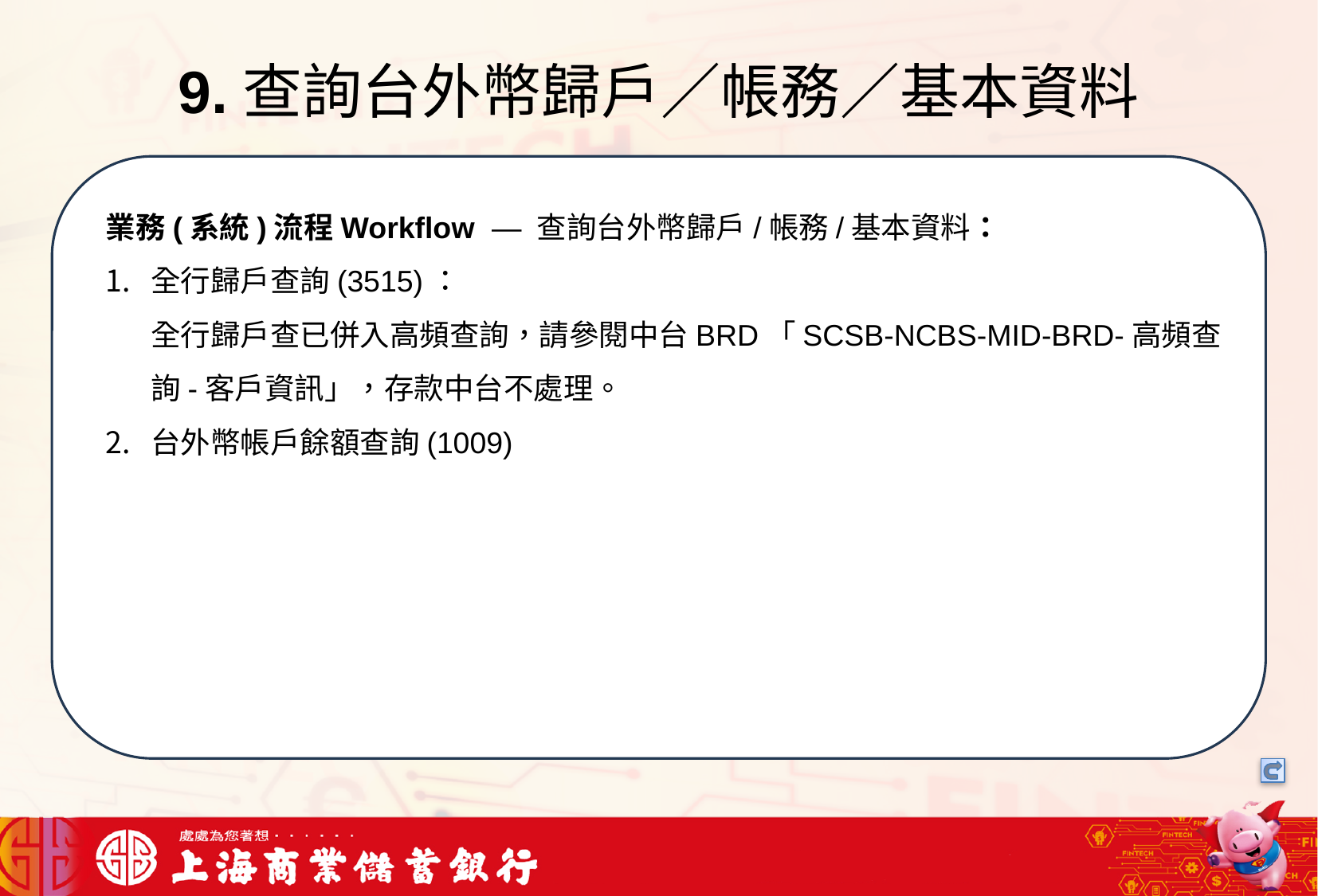

# 9.查詢台外幣歸戶／帳務／基本資料
僅儲存開立日的本金。(利息不納入存款證明的證明金額) ，若證明日為續存後的日期，且定存為本利和續存(不換單)，餘額證明應顯示續存後的存單金額(本金+利息)
業務(系統)流程Workflow  — 查詢台外幣歸戶/帳務/基本資料：
全行歸戶查詢(3515)：
全行歸戶查已併入高頻查詢，請參閱中台BRD「SCSB-NCBS-MID-BRD-高頻查詢-客戶資訊」，存款中台不處理。
台外幣帳戶餘額查詢(1009)